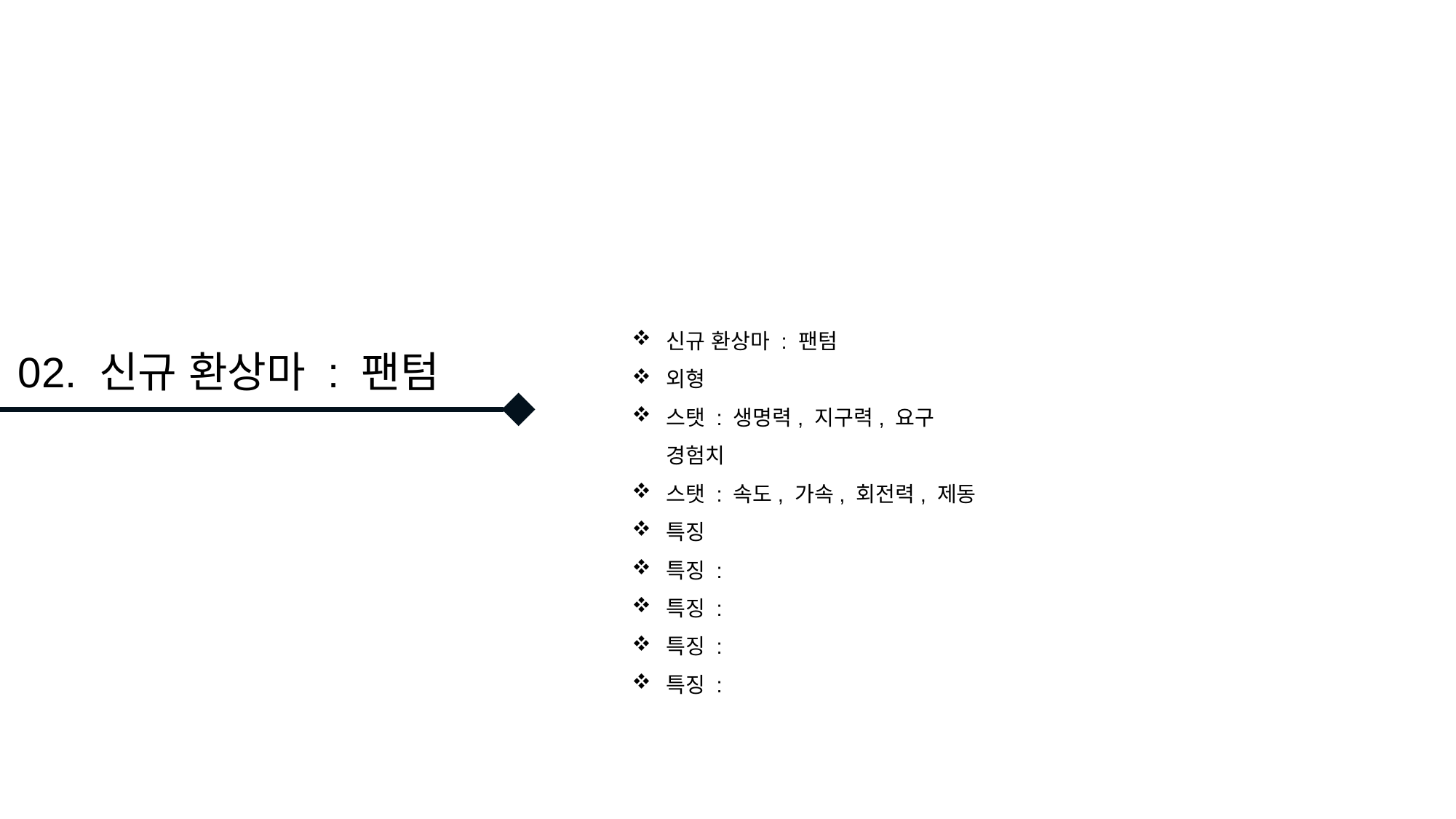

신규 환상마 : 팬텀
외형
스탯 : 생명력, 지구력, 요구 경험치
스탯 : 속도, 가속, 회전력, 제동
특징
특징 :
특징 :
특징 :
특징 :
02. 신규 환상마 : 팬텀